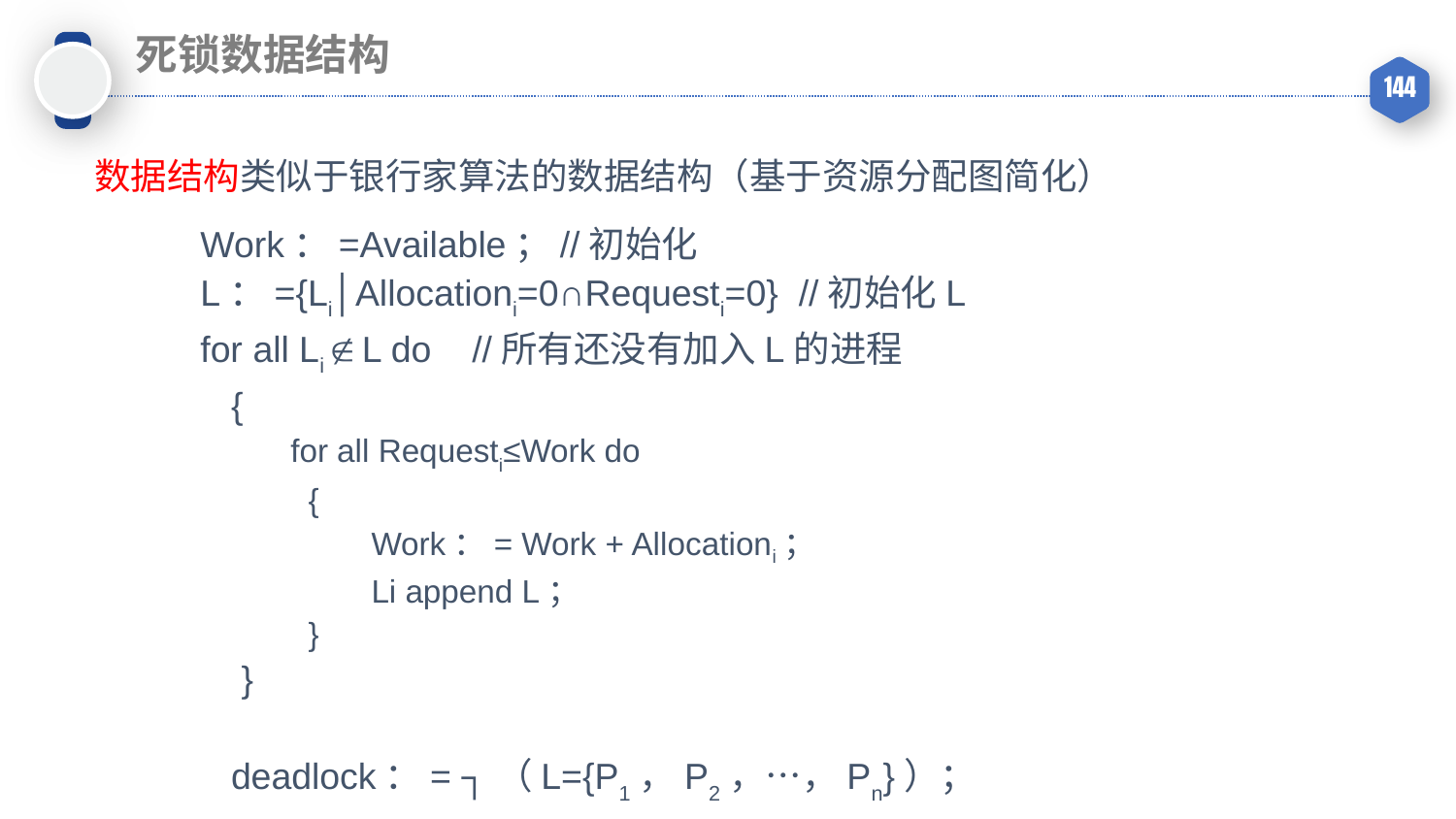

死锁数据结构
数据结构类似于银行家算法的数据结构（基于资源分配图简化）
        Work：=Available；//初始化
        L：={Li│Allocationi=0∩Requesti=0}  //初始化L
        for all Li ∉ L do    //所有还没有加入L的进程
           {
           for all Requesti≤Work do
             {
                    Work：= Work + Allocationi；
                    Li append L；
             }
            }

           deadlock：= ┐（L={P1，P2，…，Pn}）；